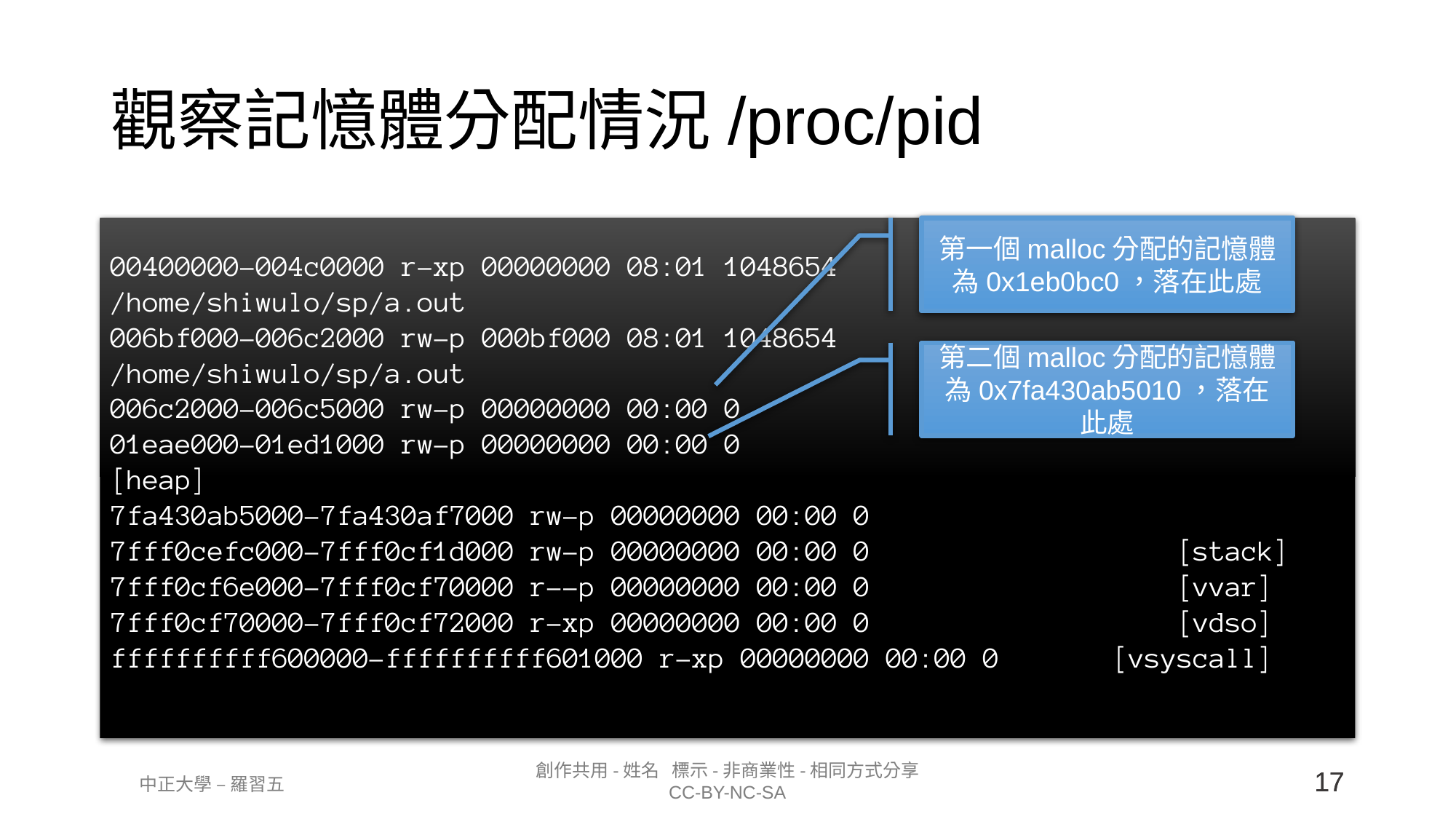

# 觀察記憶體分配情況/proc/pid
00400000-004c0000 r-xp 00000000 08:01 1048654                            /home/shiwulo/sp/a.out
006bf000-006c2000 rw-p 000bf000 08:01 1048654                            /home/shiwulo/sp/a.out
006c2000-006c5000 rw-p 00000000 00:00 0
01eae000-01ed1000 rw-p 00000000 00:00 0                                  [heap]
7fa430ab5000-7fa430af7000 rw-p 00000000 00:00 0
7fff0cefc000-7fff0cf1d000 rw-p 00000000 00:00 0                   [stack]
7fff0cf6e000-7fff0cf70000 r--p 00000000 00:00 0                   [vvar]
7fff0cf70000-7fff0cf72000 r-xp 00000000 00:00 0                   [vdso]
ffffffffff600000-ffffffffff601000 r-xp 00000000 00:00 0       [vsyscall]

第一個malloc分配的記憶體為0x1eb0bc0，落在此處
第二個malloc分配的記憶體為0x7fa430ab5010，落在此處